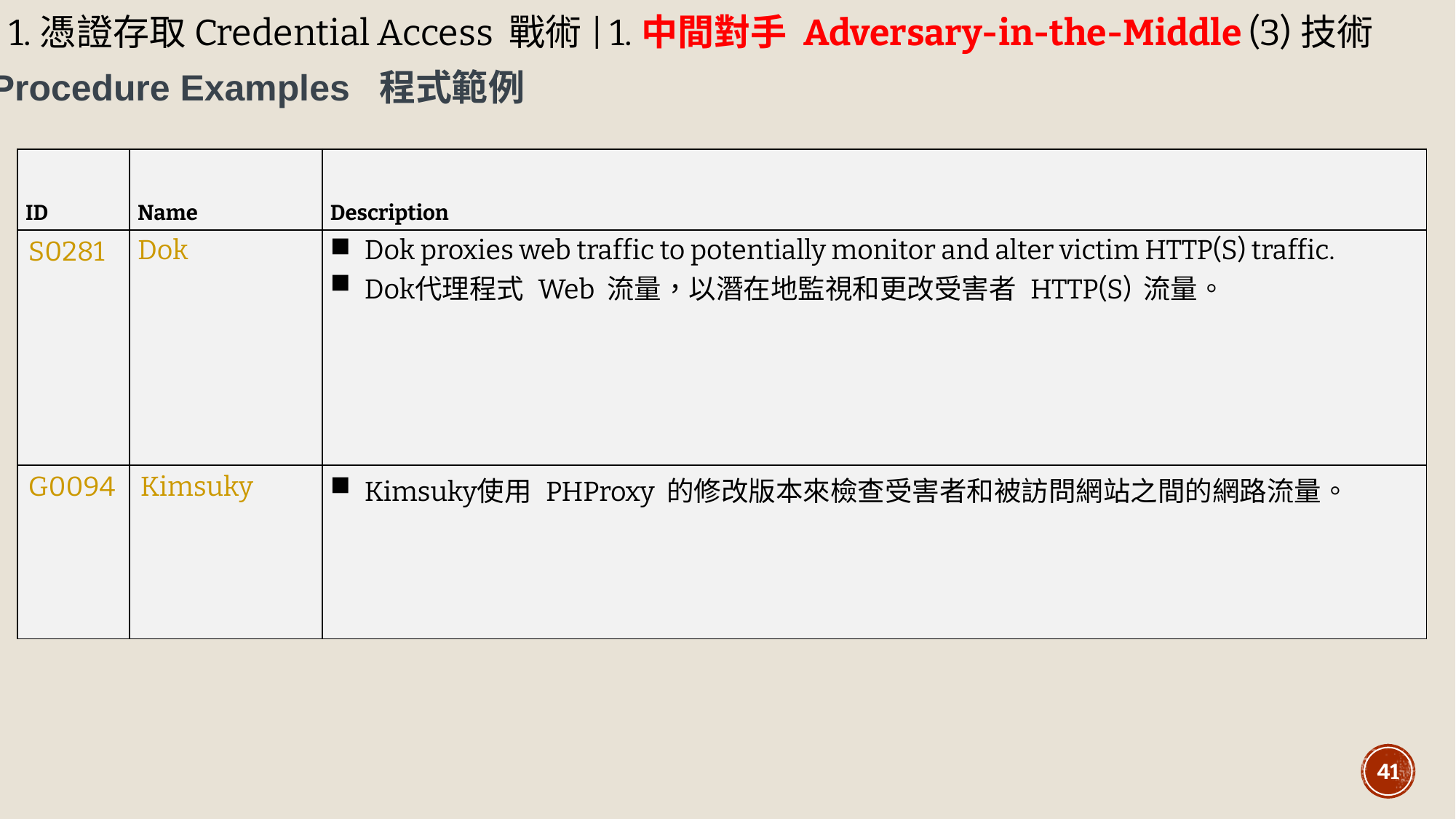

1.憑證存取Credential Access 戰術| 1.中間對手 Adversary-in-the-Middle (3)技術
Procedure Examples  程式範例
| ID | Name | Description |
| --- | --- | --- |
| S0281 | Dok | Dok proxies web traffic to potentially monitor and alter victim HTTP(S) traffic. Dok代理程式 Web 流量，以潛在地監視和更改受害者 HTTP(S) 流量。 |
| G0094 | Kimsuky | Kimsuky使用 PHProxy 的修改版本來檢查受害者和被訪問網站之間的網路流量。 |
41